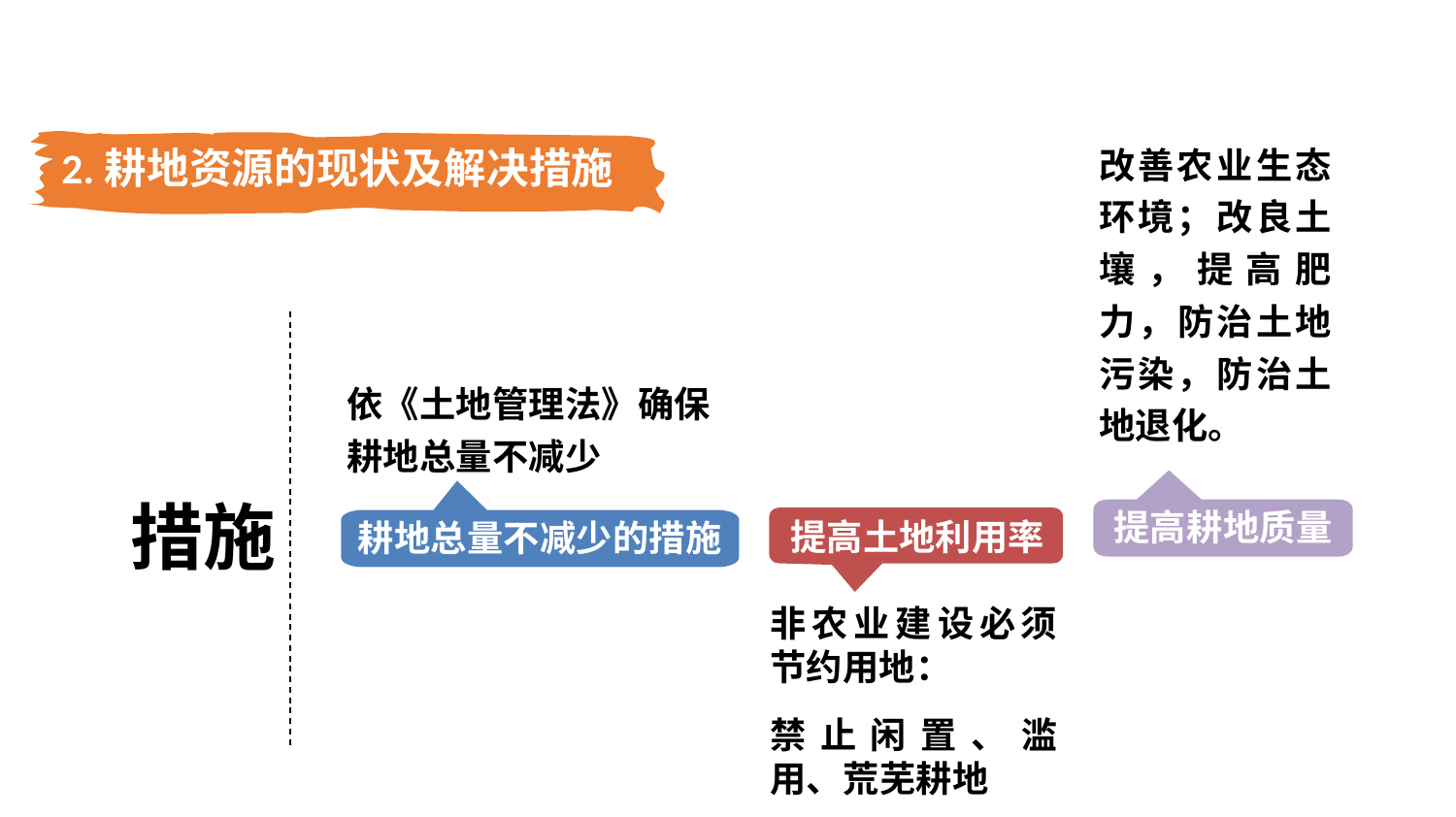

2.耕地资源的现状及解决措施
改善农业生态环境；改良土壤，提高肥力，防治土地污染，防治土地退化。
依《土地管理法》确保耕地总量不减少
# 措施
提高耕地质量
耕地总量不减少的措施

提高土地利用率
非农业建设必须节约用地：
禁止闲置、滥用、荒芜耕地